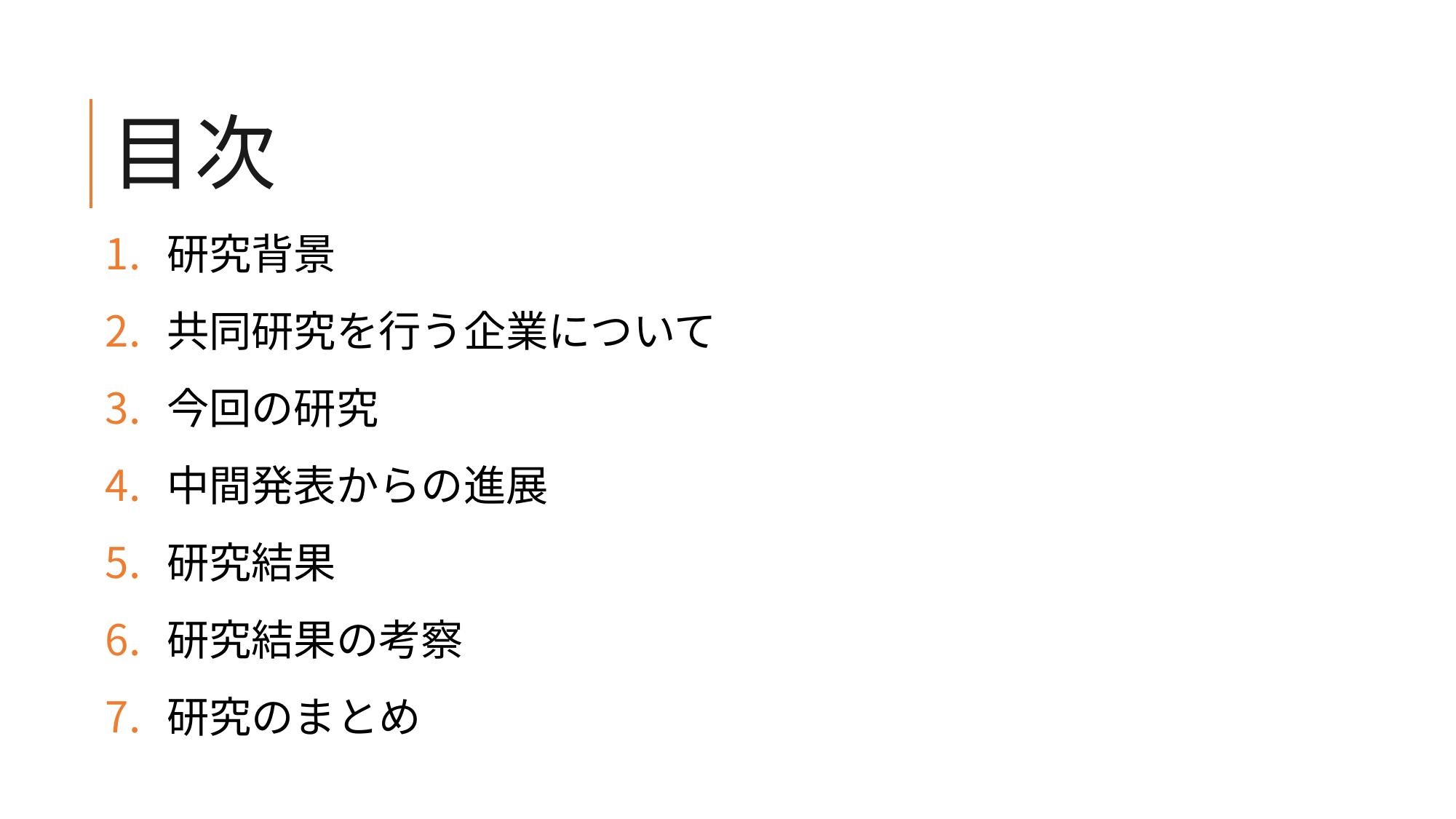

# 目次
研究背景
共同研究を行う企業について
今回の研究
中間発表からの進展
研究結果
研究結果の考察
研究のまとめ